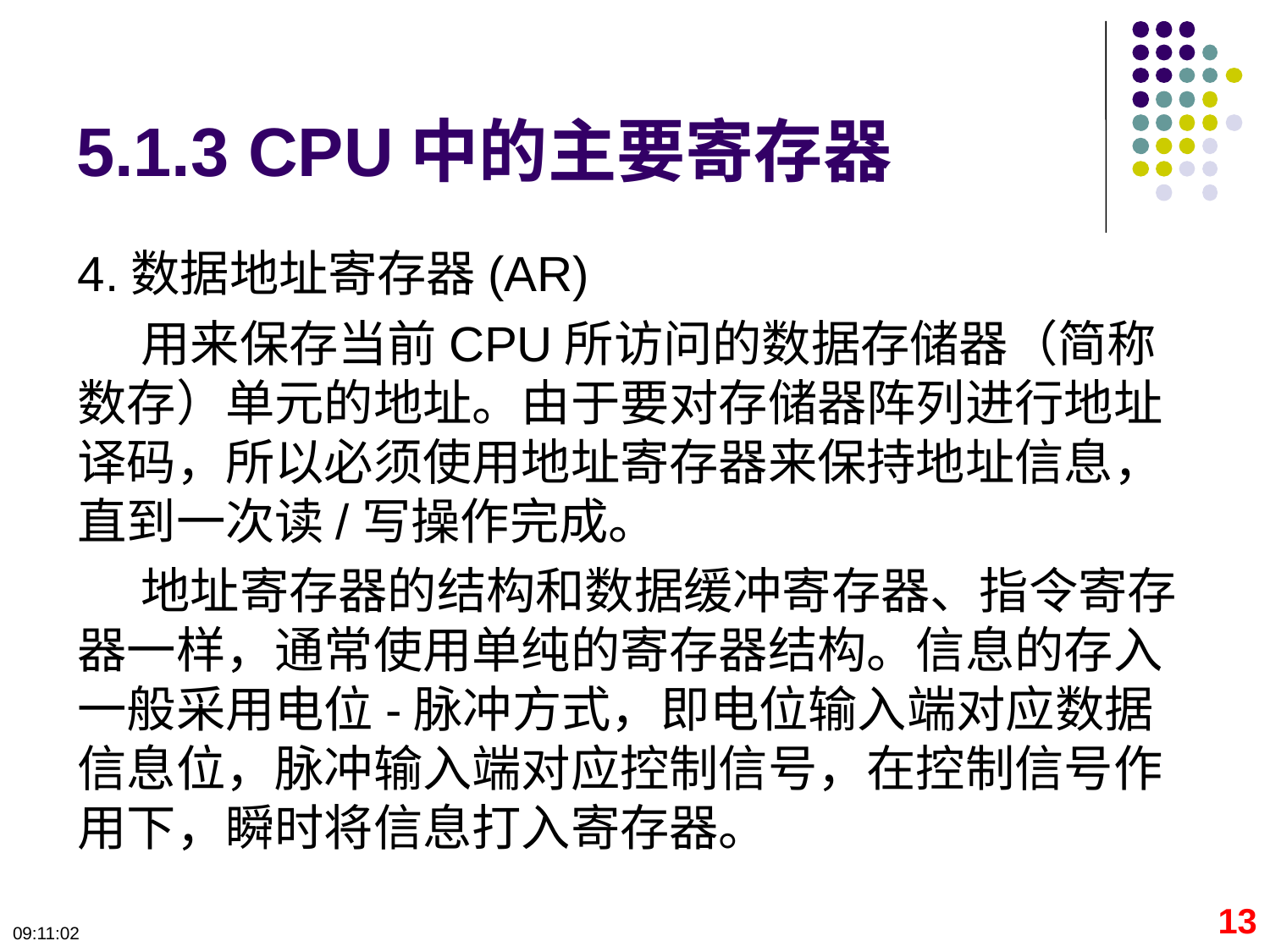

# 5.1.3 CPU中的主要寄存器
4.数据地址寄存器(AR)
用来保存当前CPU所访问的数据存储器（简称数存）单元的地址。由于要对存储器阵列进行地址译码，所以必须使用地址寄存器来保持地址信息，直到一次读/写操作完成。
地址寄存器的结构和数据缓冲寄存器、指令寄存器一样，通常使用单纯的寄存器结构。信息的存入一般采用电位-脉冲方式，即电位输入端对应数据信息位，脉冲输入端对应控制信号，在控制信号作用下，瞬时将信息打入寄存器。
13
09:11:02